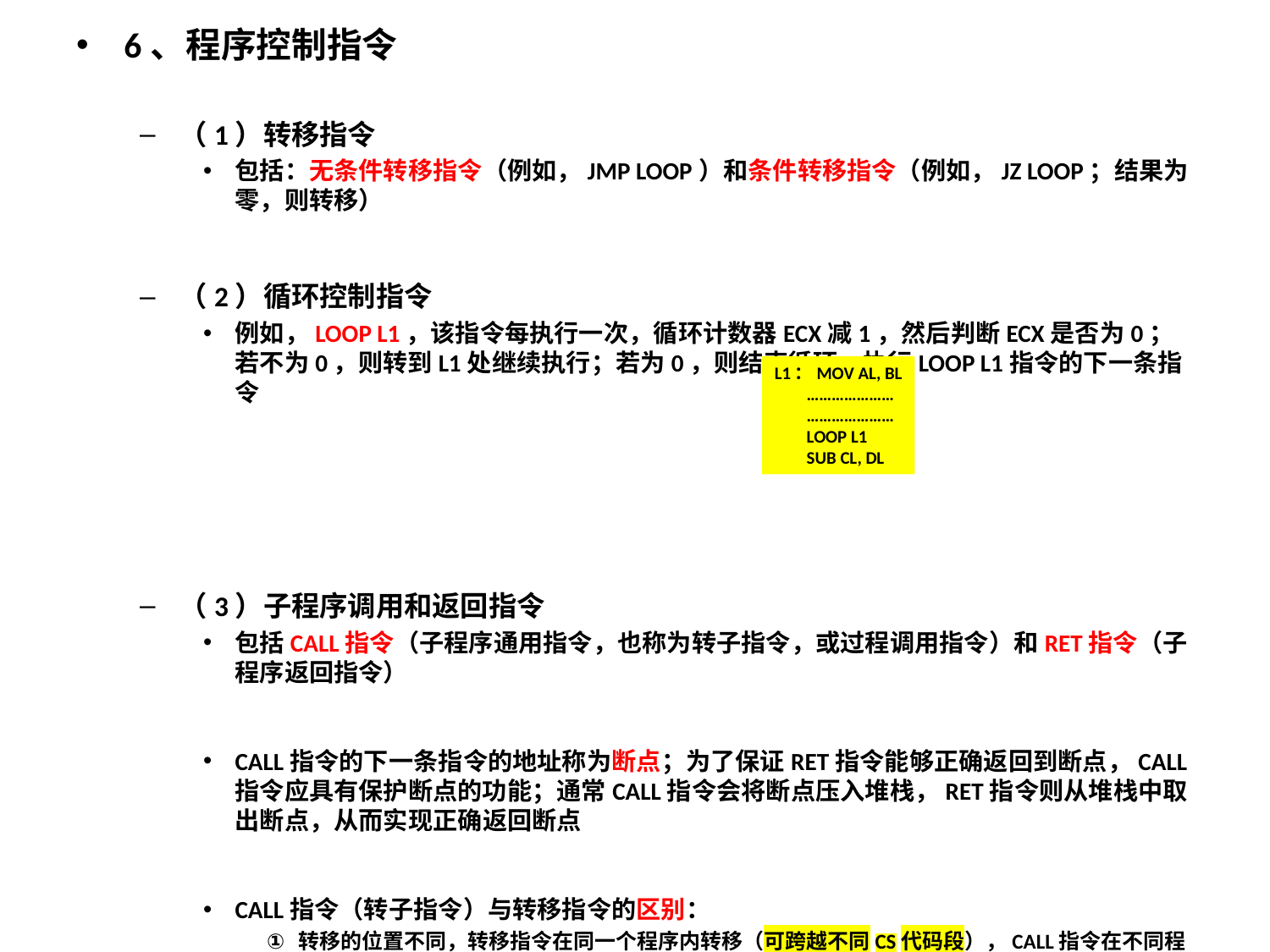

6、程序控制指令

（1）转移指令
包括：无条件转移指令（例如，JMP LOOP）和条件转移指令（例如，JZ LOOP；结果为零，则转移）

（2）循环控制指令
例如，LOOP L1，该指令每执行一次，循环计数器ECX减1，然后判断ECX是否为0；若不为0，则转到L1处继续执行；若为0，则结束循环，执行LOOP L1指令的下一条指令

（3）子程序调用和返回指令
包括CALL指令（子程序通用指令，也称为转子指令，或过程调用指令）和RET指令（子程序返回指令）

CALL指令的下一条指令的地址称为断点；为了保证RET指令能够正确返回到断点，CALL指令应具有保护断点的功能；通常CALL指令会将断点压入堆栈，RET指令则从堆栈中取出断点，从而实现正确返回断点

CALL指令（转子指令）与转移指令的区别：
转移的位置不同，转移指令在同一个程序内转移（可跨越不同CS代码段），CALL指令在不同程序之间转移

转移指令不需要返回原处，而CALL指令需要返回原处，因此CALL指令需要保护断点

CALL指令和RET指令通常是无条件的，而条件转移指令是有条件的

L1：MOV AL, BL
        …………………
        …………………
        LOOP L1
        SUB CL, DL